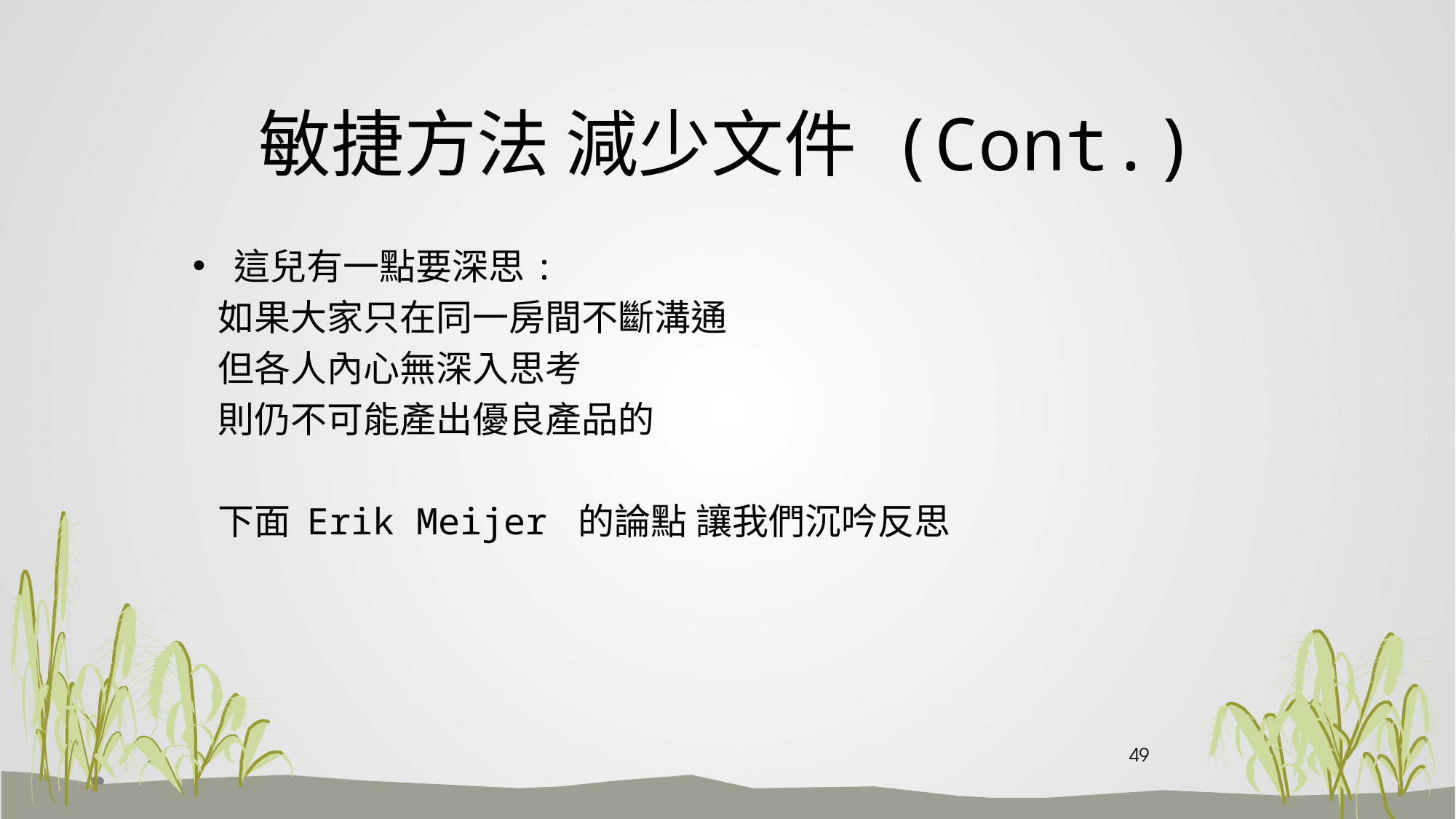

# 敏捷方法 減少文件 (Cont.)
這兒有一點要深思:
  如果大家只在同一房間不斷溝通
  但各人內心無深入思考
  則仍不可能產出優良產品的

  下面 Erik Meijer 的論點 讓我們沉吟反思

49